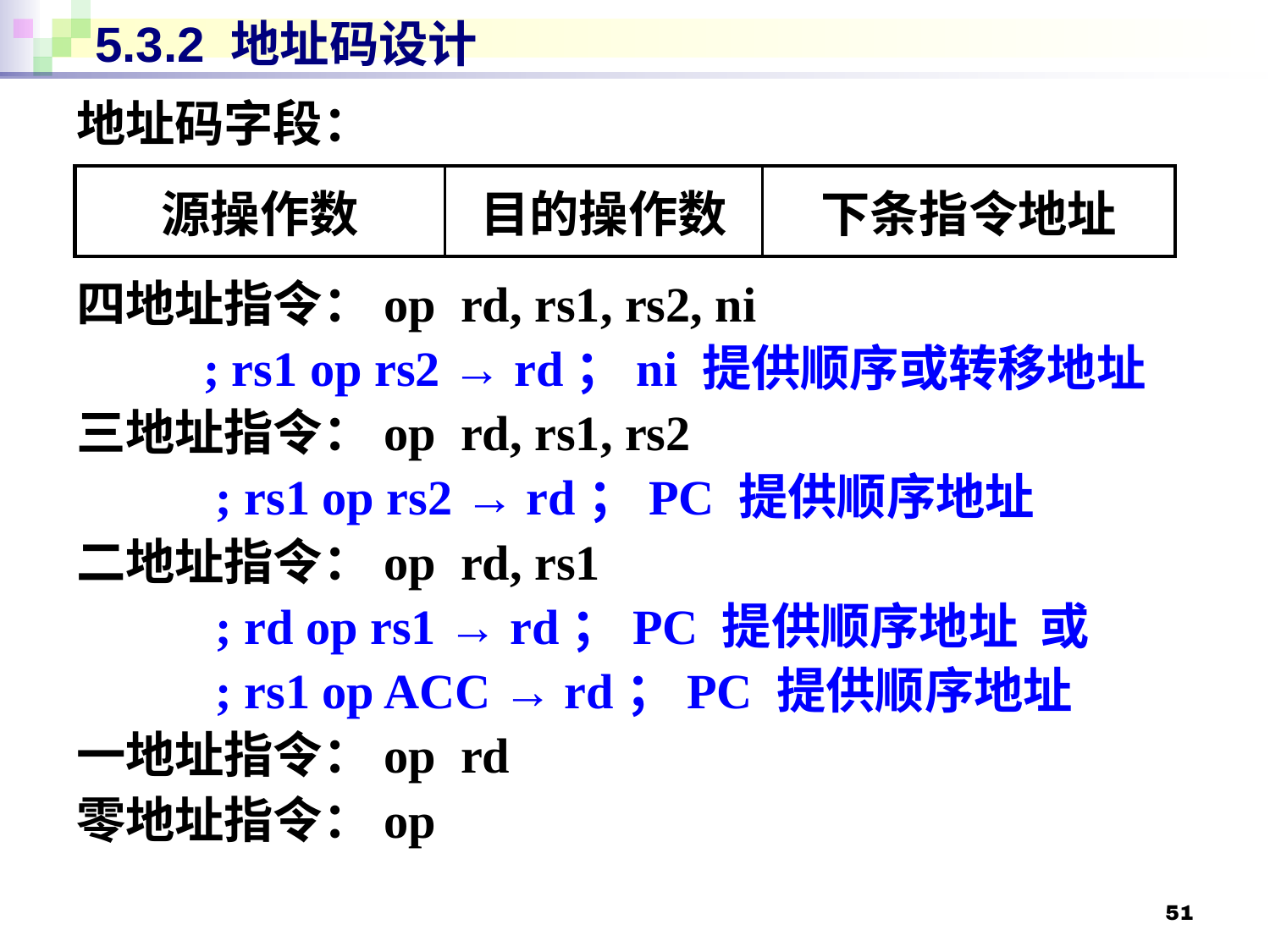

# 5.3.2 地址码设计
地址码字段：
| 源操作数 | 目的操作数 | 下条指令地址 |
| --- | --- | --- |
四地址指令：op  rd, rs1, rs2, ni
	; rs1 op rs2 → rd；ni 提供顺序或转移地址
三地址指令：op  rd, rs1, rs2
	 ; rs1 op rs2 → rd；PC 提供顺序地址
二地址指令：op  rd, rs1
	 ; rd op rs1 → rd；PC 提供顺序地址  或
	 ; rs1 op ACC → rd；PC 提供顺序地址
一地址指令：op  rd
零地址指令：op
51